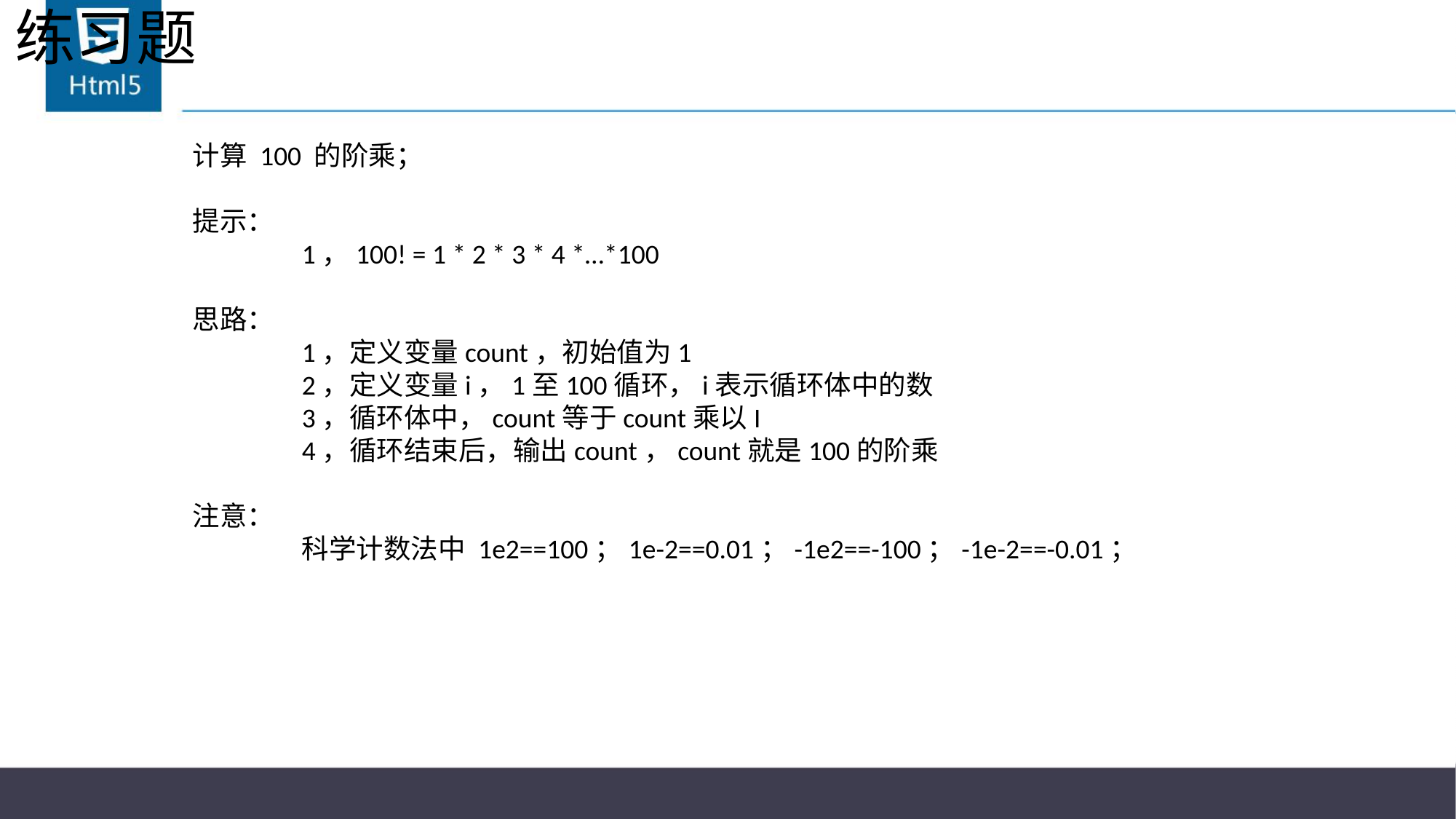

# 练习题
计算 100 的阶乘；

提示：
	1，100! = 1 * 2 * 3 * 4 *…*100

思路：
	1，定义变量count，初始值为1
	2，定义变量i，1至100循环，i表示循环体中的数
	3，循环体中，count等于count乘以I
	4，循环结束后，输出count，count就是100的阶乘

注意：
	科学计数法中 1e2==100；1e-2==0.01；-1e2==-100；-1e-2==-0.01；